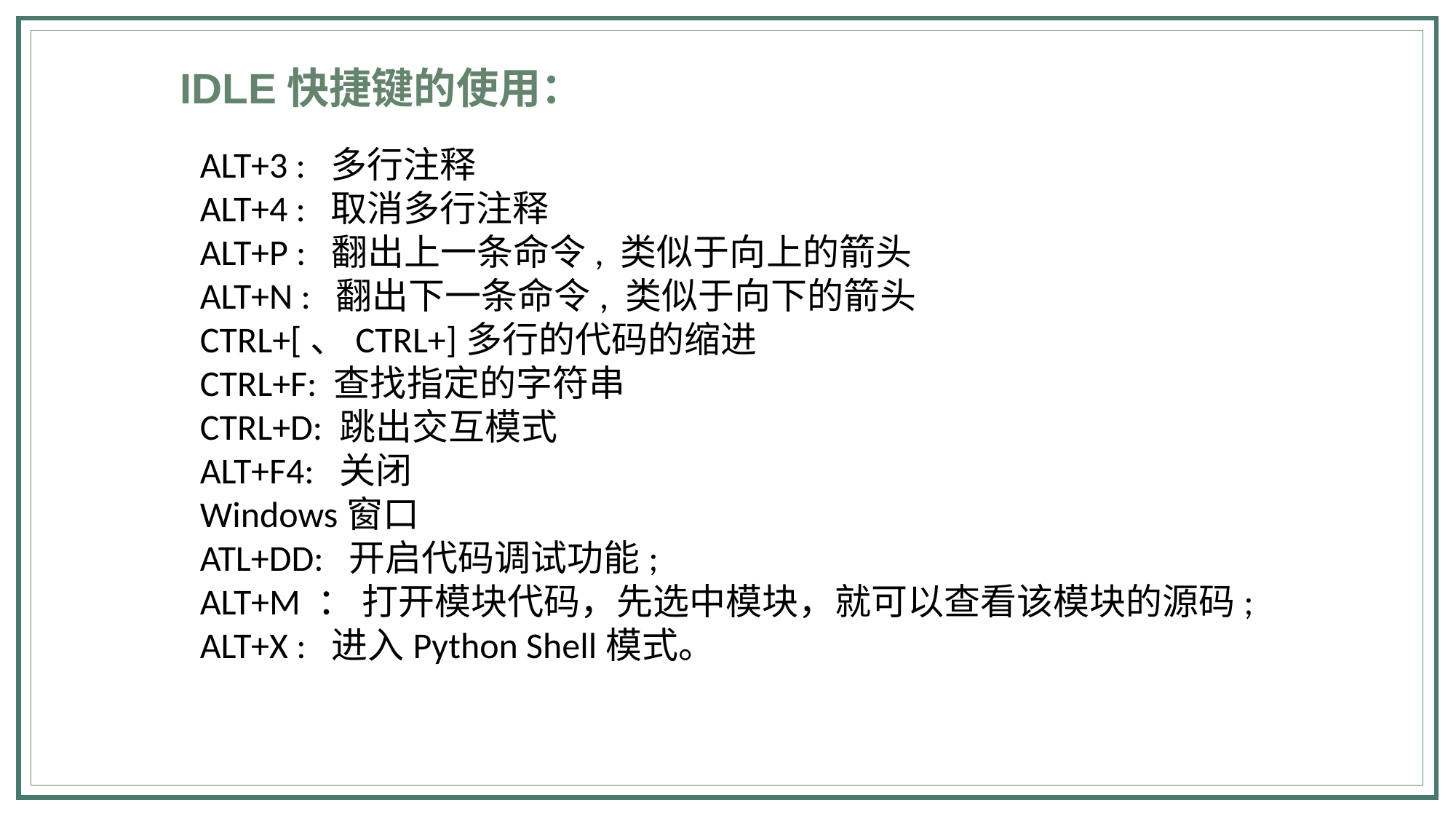

IDLE快捷键的使用：
ALT+3 :  多行注释
ALT+4 :  取消多行注释
ALT+P :  翻出上一条命令, 类似于向上的箭头
ALT+N :  翻出下一条命令, 类似于向下的箭头
CTRL+[、CTRL+]多行的代码的缩进
CTRL+F: 查找指定的字符串
CTRL+D: 跳出交互模式
ALT+F4:  关闭
Windows窗口
ATL+DD:  开启代码调试功能;
ALT+M ： 打开模块代码，先选中模块，就可以查看该模块的源码;
ALT+X :  进入Python Shell模式。